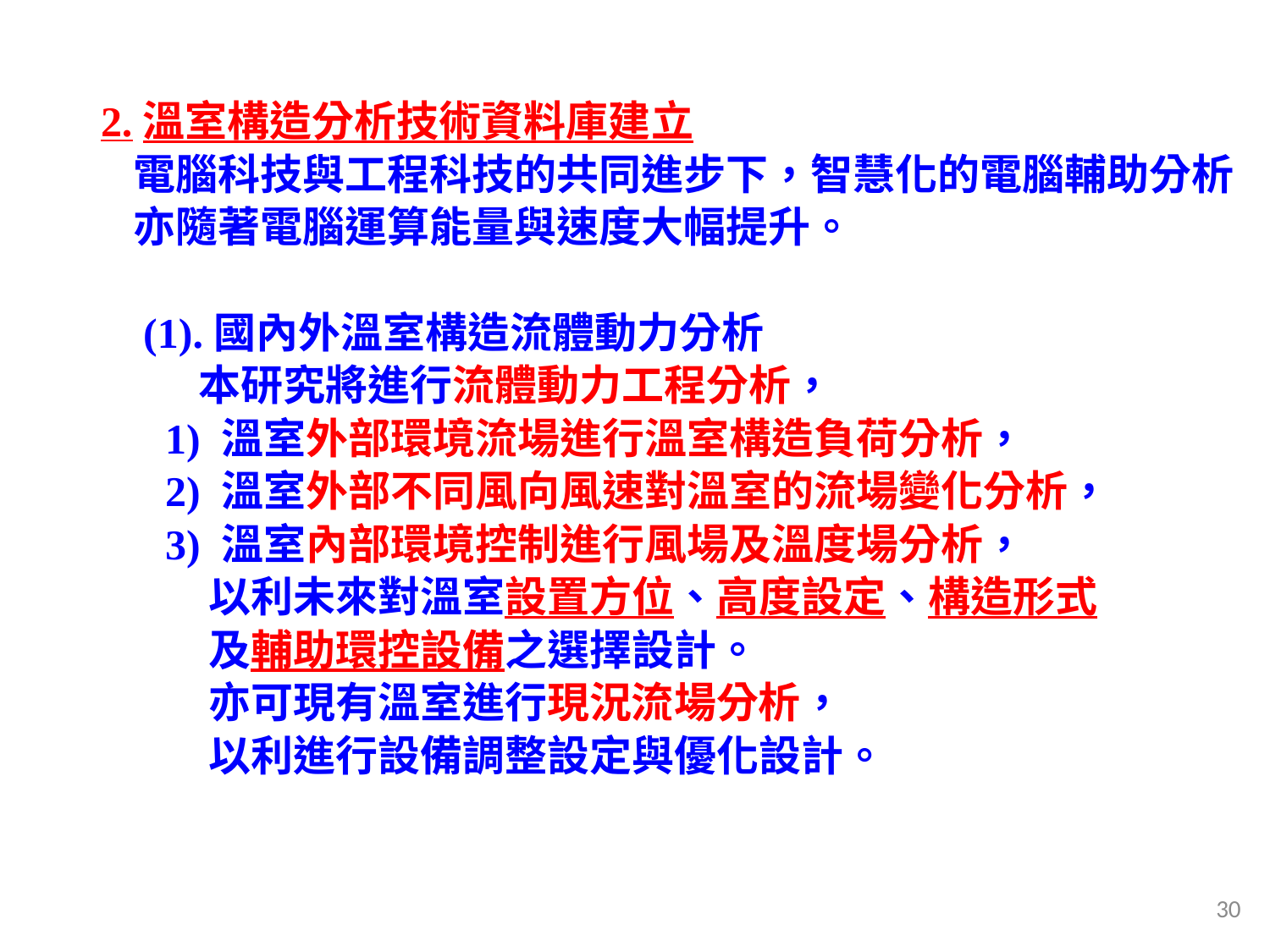

2.溫室構造分析技術資料庫建立
         電腦科技與工程科技的共同進步下，智慧化的電腦輔助分析
         亦隨著電腦運算能量與速度大幅提升。

          (1).國內外溫室構造流體動力分析
        本研究將進行流體動力工程分析，
     1) 溫室外部環境流場進行溫室構造負荷分析，
     2) 溫室外部不同風向風速對溫室的流場變化分析，
     3) 溫室內部環境控制進行風場及溫度場分析，
         以利未來對溫室設置方位、高度設定、構造形式
         及輔助環控設備之選擇設計。
         亦可現有溫室進行現況流場分析，
         以利進行設備調整設定與優化設計。

30